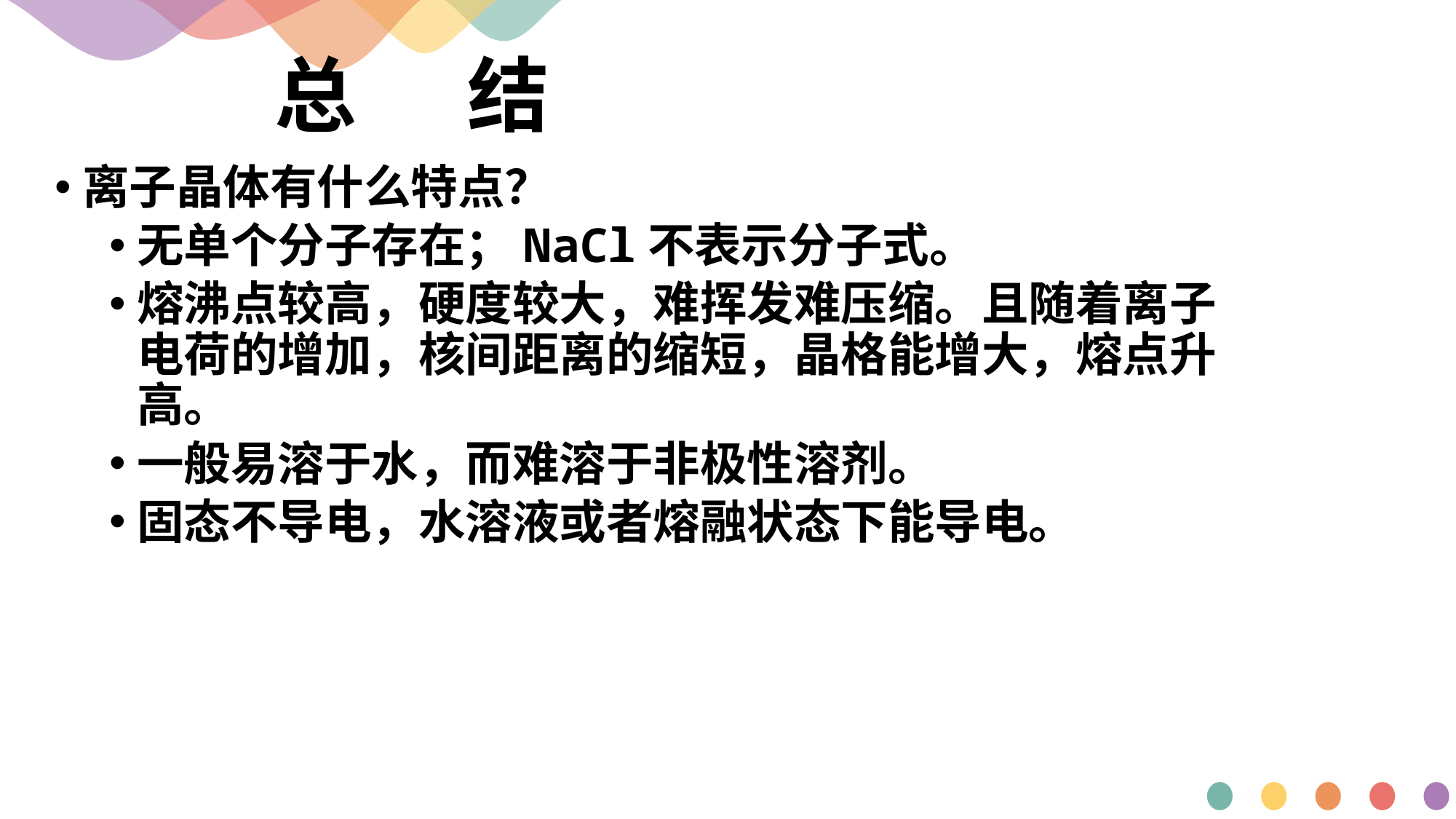

# 总      结
离子晶体有什么特点？
无单个分子存在；NaCl不表示分子式。
熔沸点较高，硬度较大，难挥发难压缩。且随着离子电荷的增加，核间距离的缩短，晶格能增大，熔点升高。
一般易溶于水，而难溶于非极性溶剂。
固态不导电，水溶液或者熔融状态下能导电。